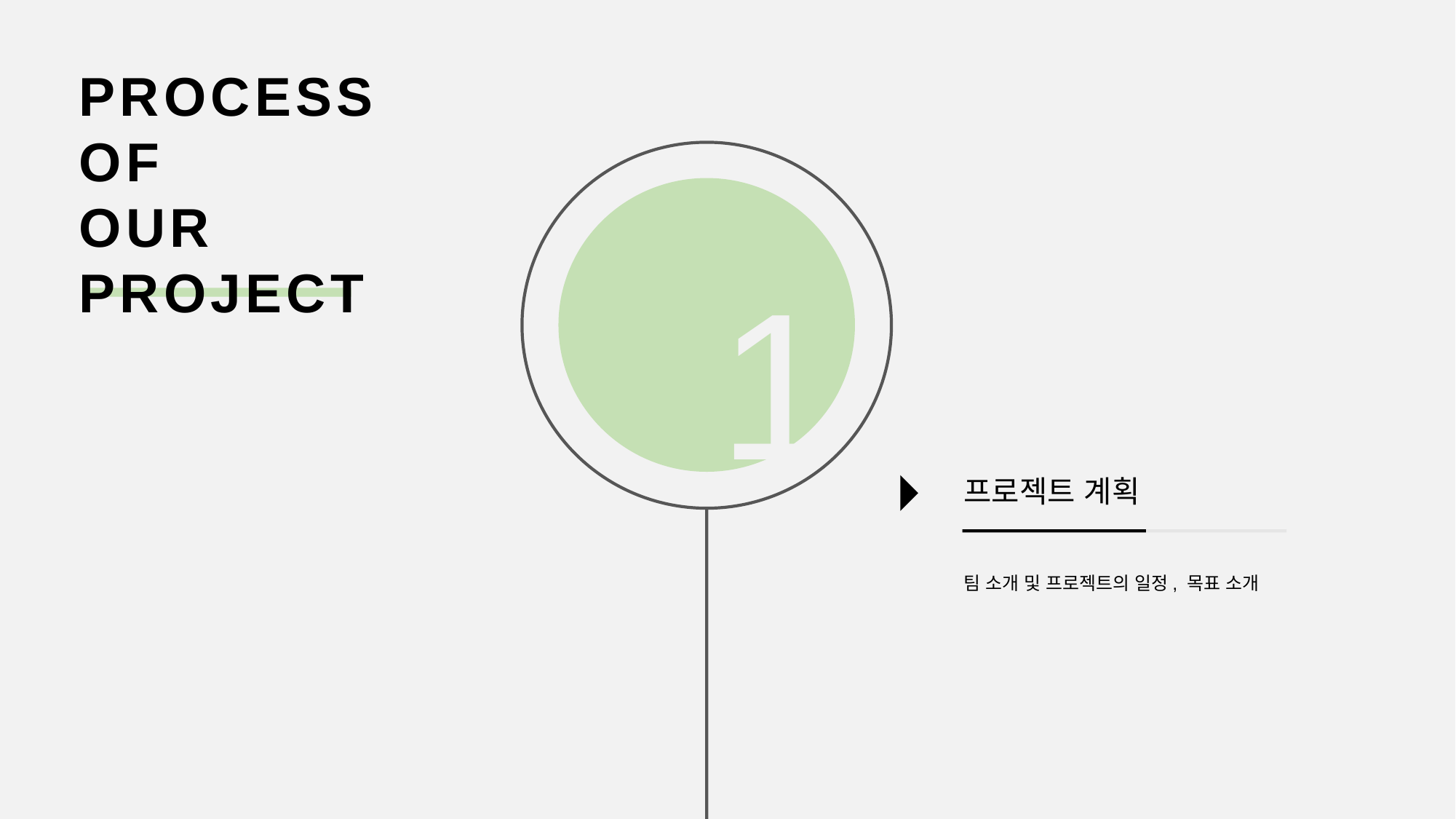

PROCESS
OF
OUR
PROJECT

1

프로젝트 계획

팀 소개 및 프로젝트의 일정, 목표 소개